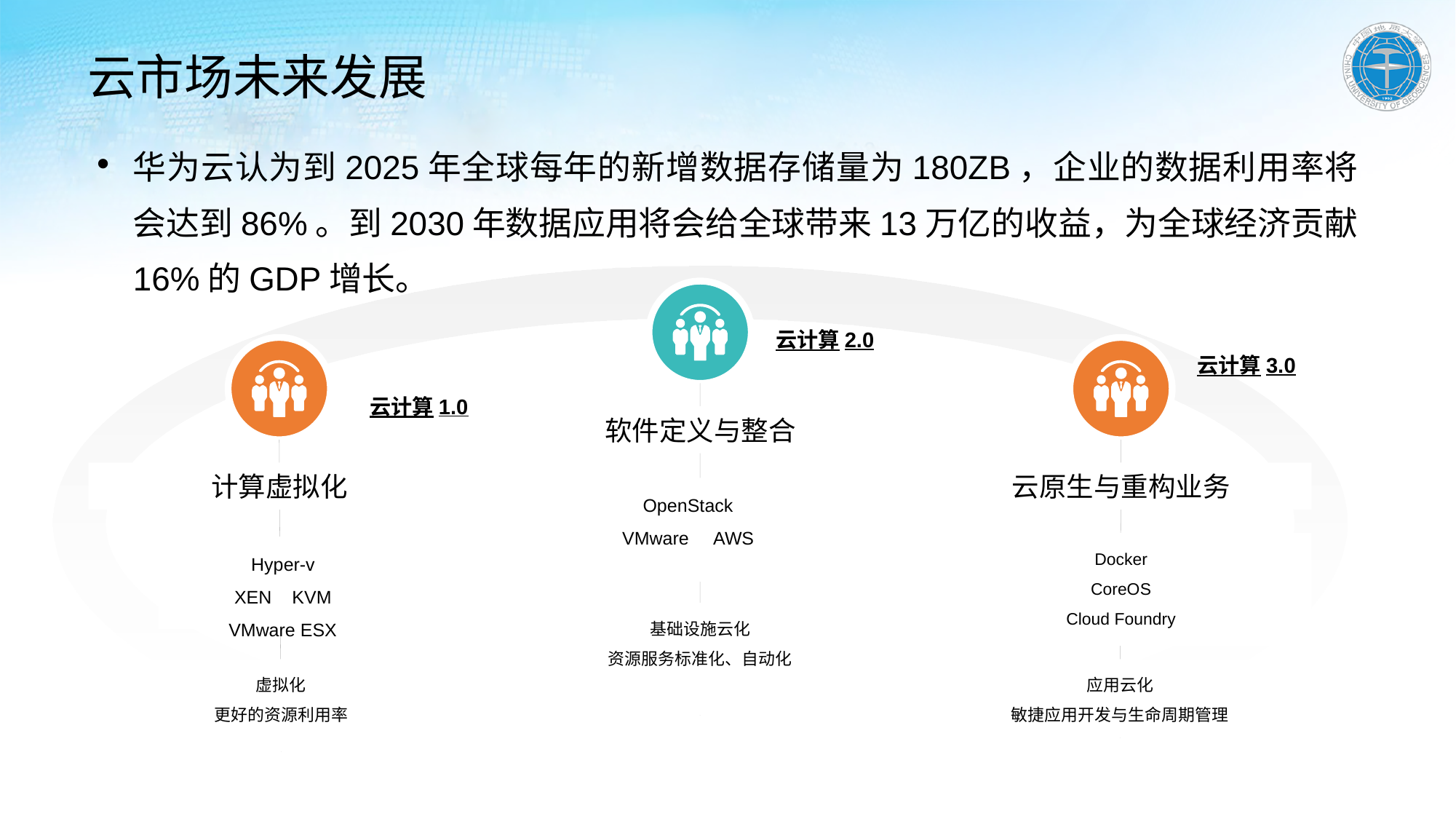

# 云市场未来发展
华为云认为到2025年全球每年的新增数据存储量为180ZB，企业的数据利用率将会达到86%。到2030年数据应用将会给全球带来13万亿的收益，为全球经济贡献16%的GDP增长。

云计算2.0

云计算3.0
云计算1.0
软件定义与整合
计算虚拟化
云原生与重构业务
OpenStack
VMware     AWS
Docker
CoreOS
Cloud Foundry
Hyper-v
XEN    KVM
VMware ESX
基础设施云化
资源服务标准化、自动化
虚拟化
更好的资源利用率
应用云化
敏捷应用开发与生命周期管理